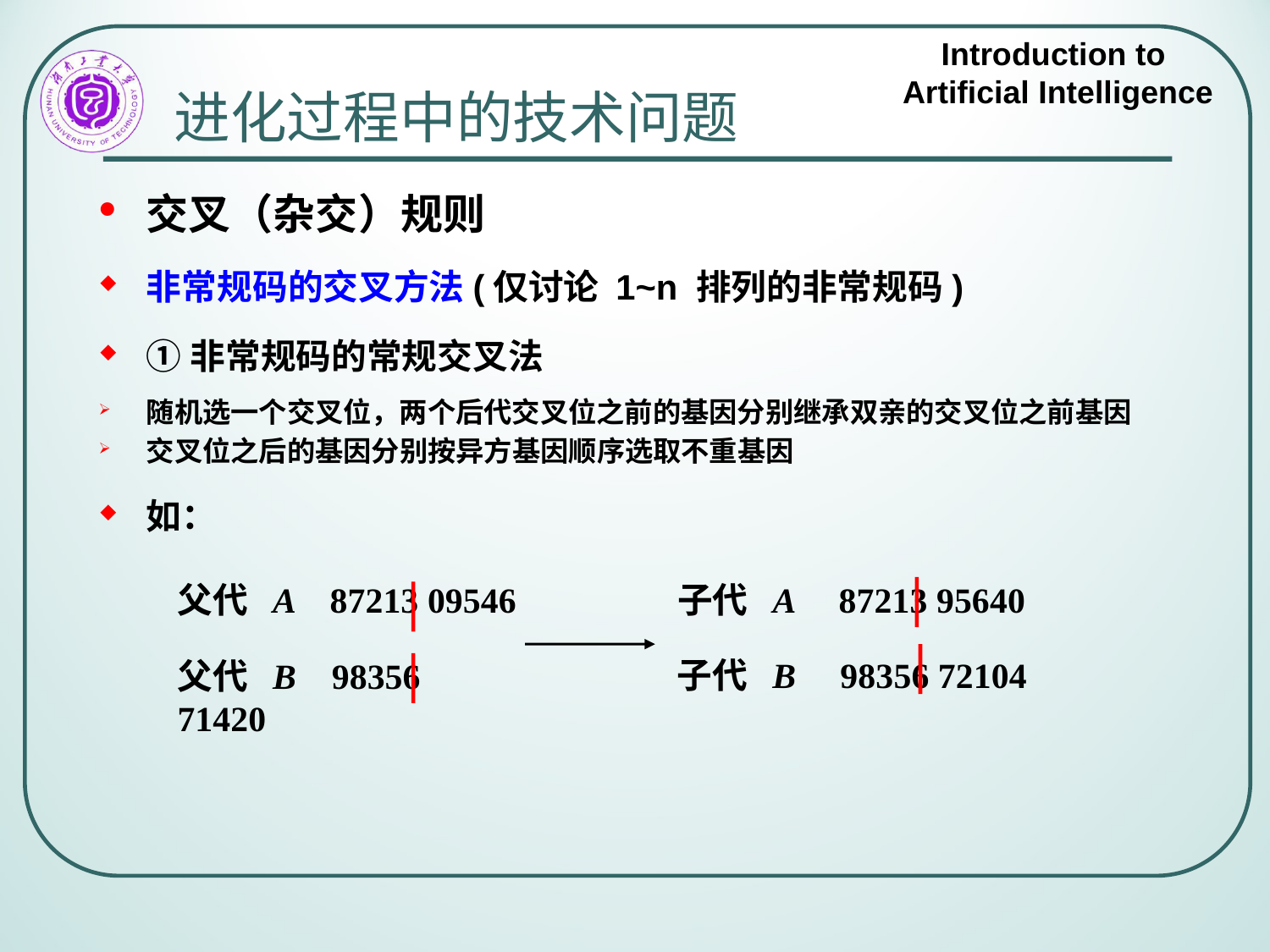

# 进化过程中的技术问题
交叉（杂交）规则

非常规码的交叉方法(仅讨论 1~n 排列的非常规码)

①非常规码的常规交叉法

随机选一个交叉位，两个后代交叉位之前的基因分别继承双亲的交叉位之前基因
交叉位之后的基因分别按异方基因顺序选取不重基因

如：

父代  A    87213 09546
子代  A     87213 95640

子代  B     98356 72104
父代  B    98356 71420